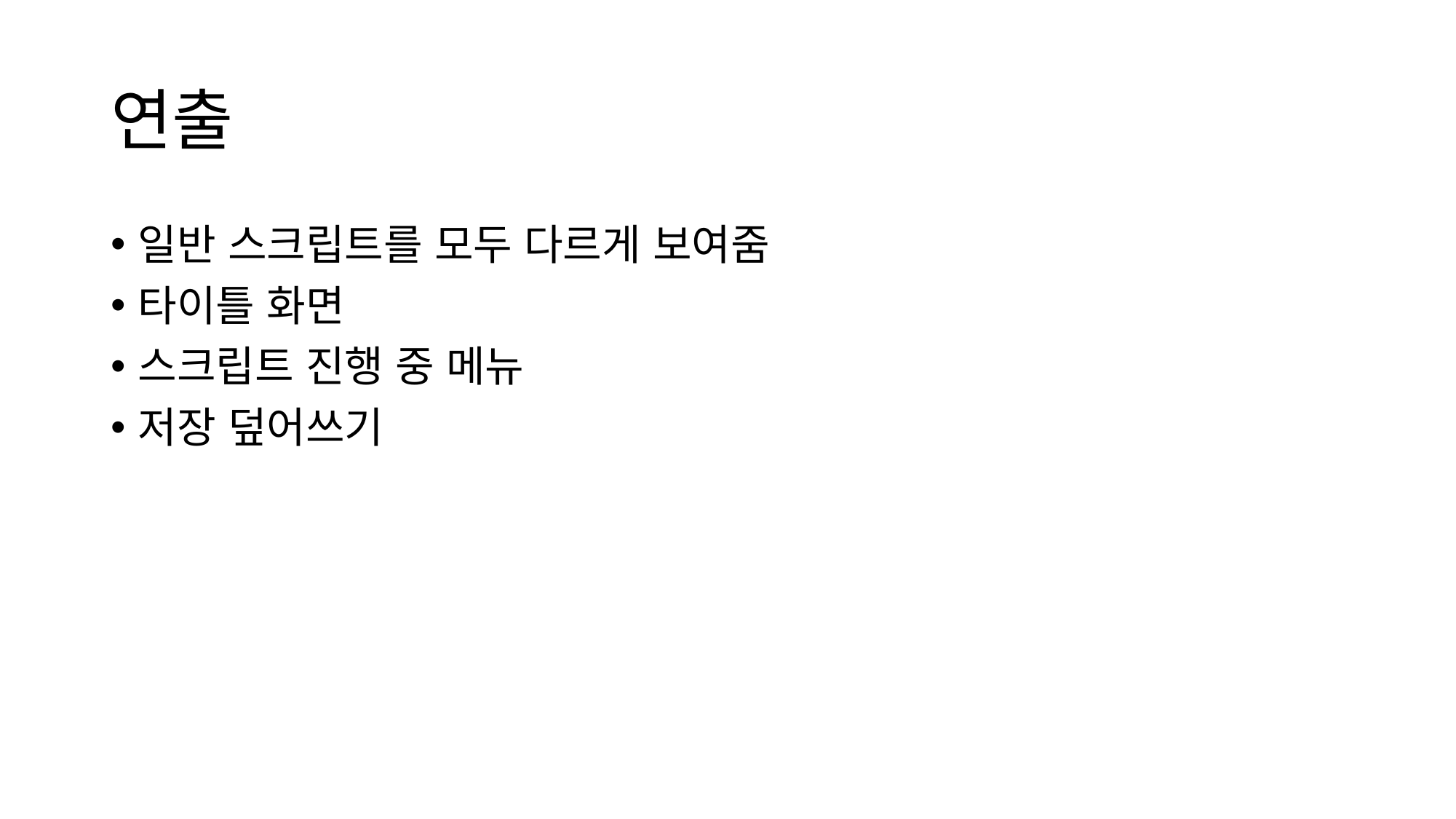

# 연출
일반 스크립트를 모두 다르게 보여줌
타이틀 화면
스크립트 진행 중 메뉴
저장 덮어쓰기